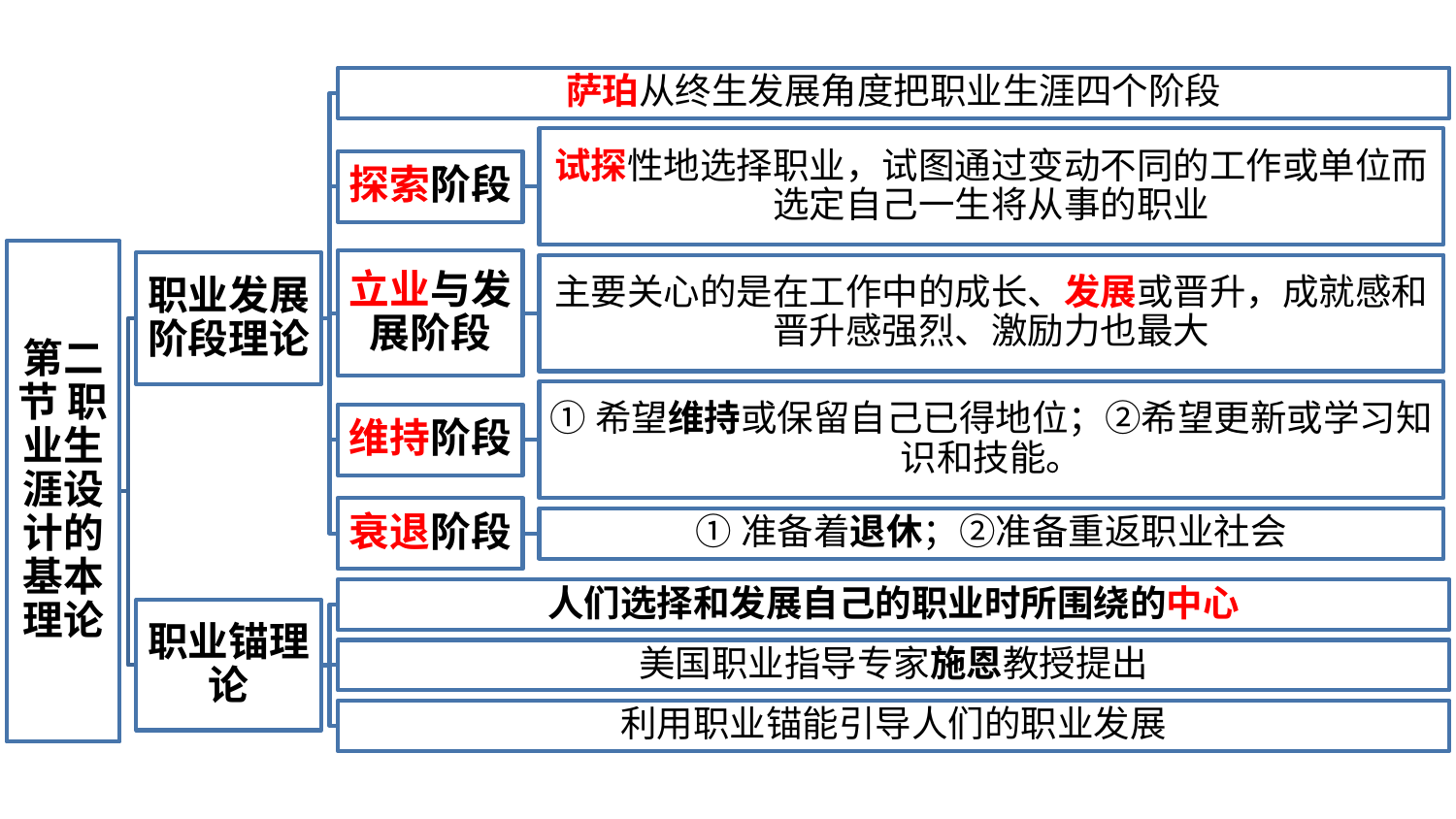

第二节 职业生涯设计的基本理论
职业发展阶段理论
萨珀从终生发展角度把职业生涯四个阶段
探索阶段
试探性地选择职业，试图通过变动不同的工作或单位而选定自己一生将从事的职业
立业与发展阶段
主要关心的是在工作中的成长、发展或晋升，成就感和晋升感强烈、激励力也最大
维持阶段
①希望维持或保留自己已得地位；②希望更新或学习知识和技能。
衰退阶段
①准备着退休；②准备重返职业社会
职业锚理论
人们选择和发展自己的职业时所围绕的中心
美国职业指导专家施恩教授提出
利用职业锚能引导人们的职业发展
多题型